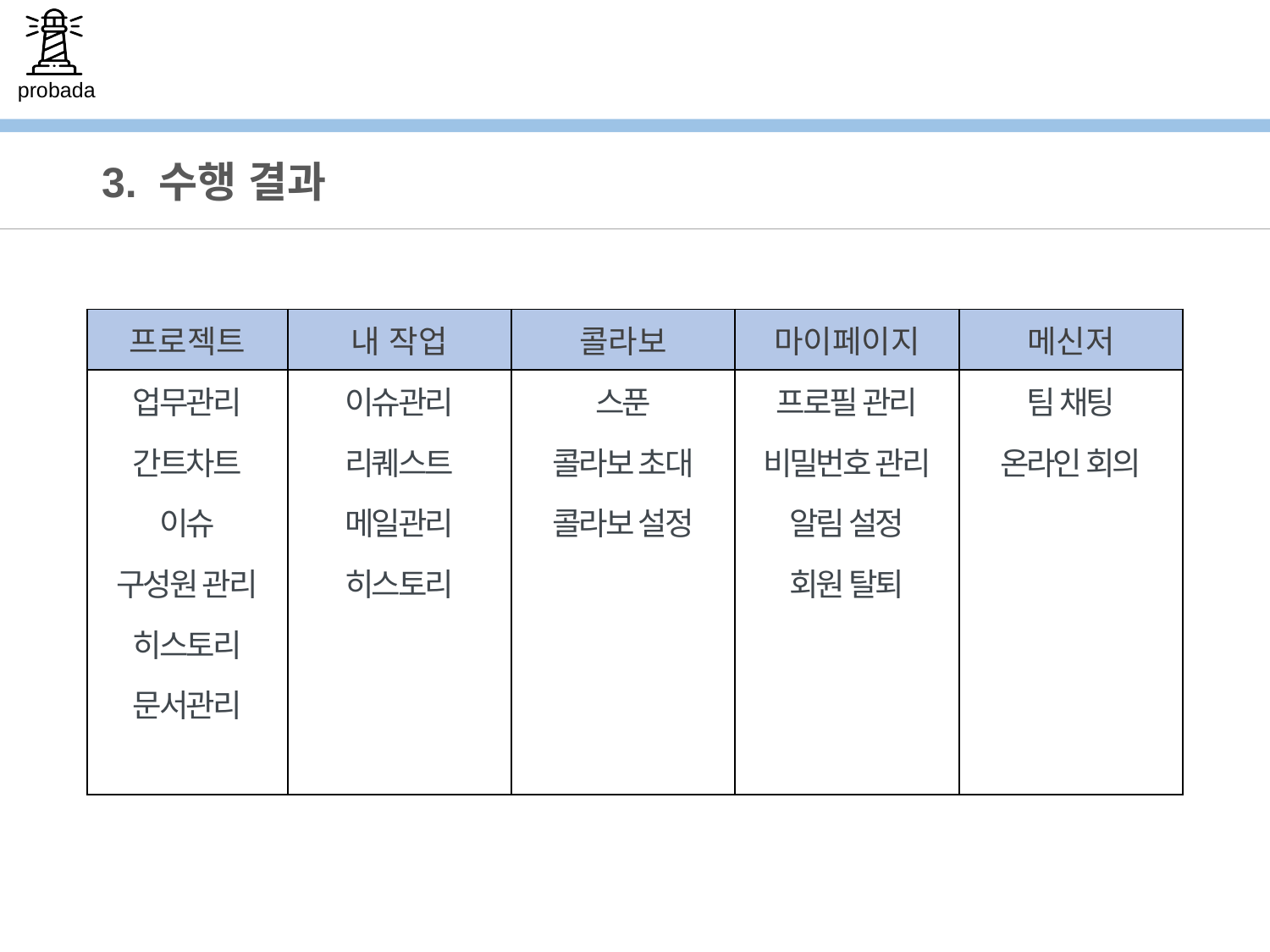

3. 수행 결과
| 프로젝트 | 내 작업 | 콜라보 | 마이페이지 | 메신저 |
| --- | --- | --- | --- | --- |
| 업무관리 | 이슈관리 | 스푼 | 프로필 관리 | 팀 채팅 |
| 간트차트 | 리퀘스트 | 콜라보 초대 | 비밀번호 관리 | 온라인 회의 |
| 이슈 | 메일관리 | 콜라보 설정 | 알림 설정 |  |
| 구성원 관리 | 히스토리 |  | 회원 탈퇴 |  |
| 히스토리 |  |  |  |  |
| 문서관리 |  |  |  |  |
|  |  |  |  |  |